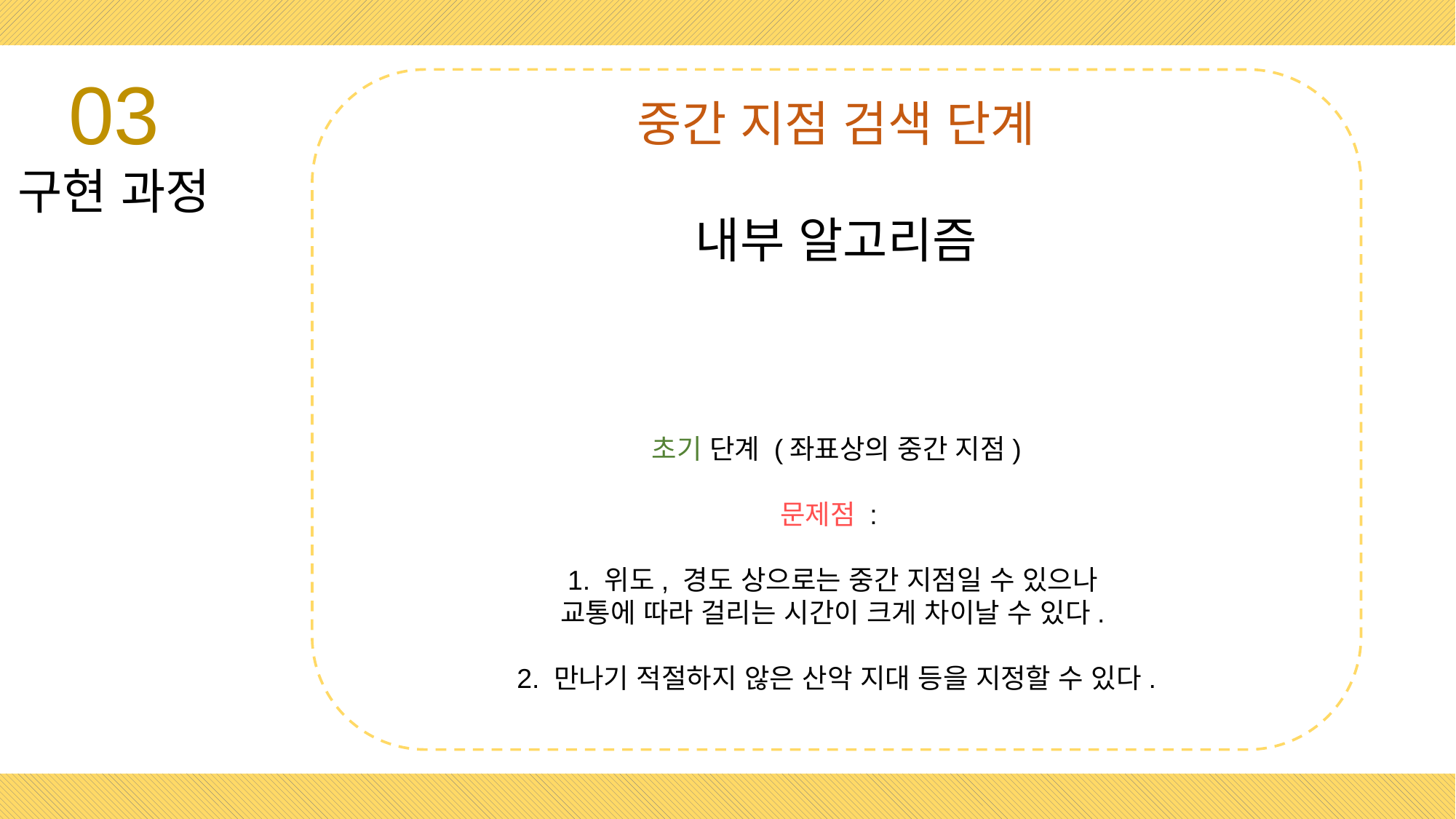

03
구현 과정
중간 지점 검색 단계

내부 알고리즘

초기 단계 (좌표상의 중간 지점)

문제점 :

1. 위도, 경도 상으로는 중간 지점일 수 있으나
교통에 따라 걸리는 시간이 크게 차이날 수 있다.

2. 만나기 적절하지 않은 산악 지대 등을 지정할 수 있다.